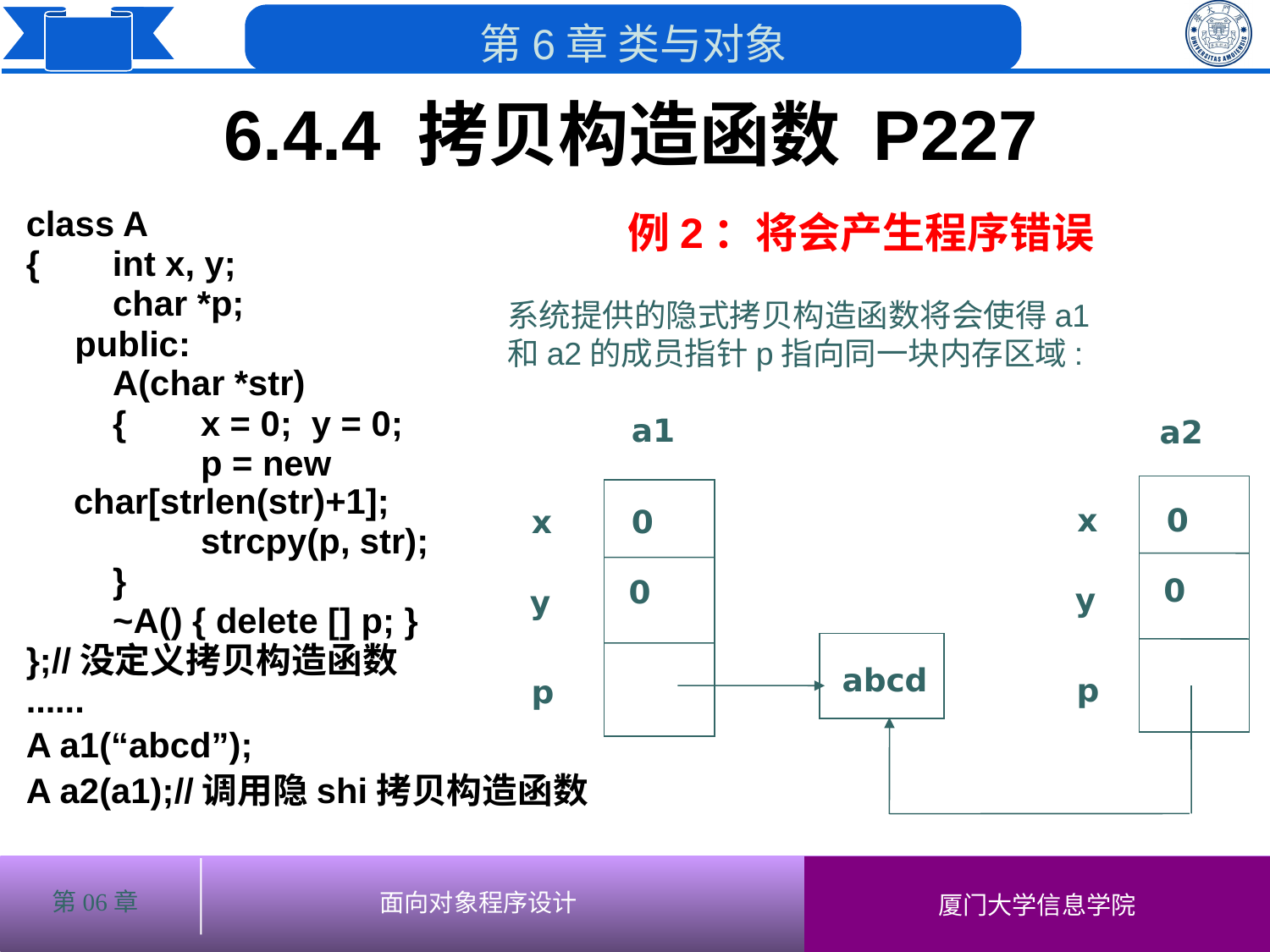

6.4.4 拷贝构造函数 P227

# class A
{	    int x, y;
	    char *p;
     public:
	    A(char *str)
	    {	x = 0;  y = 0;
		p = new char[strlen(str)+1];
		strcpy(p, str);
	    }
	    ~A() { delete [] p; }
};//没定义拷贝构造函数
......
A a1(“abcd”);
A a2(a1);//调用隐shi拷贝构造函数
例2：将会产生程序错误
系统提供的隐式拷贝构造函数将会使得a1和a2的成员指针p指向同一块内存区域:
a1
a2

x
0
x
0

0
0
y
y

abcd
p
p

55